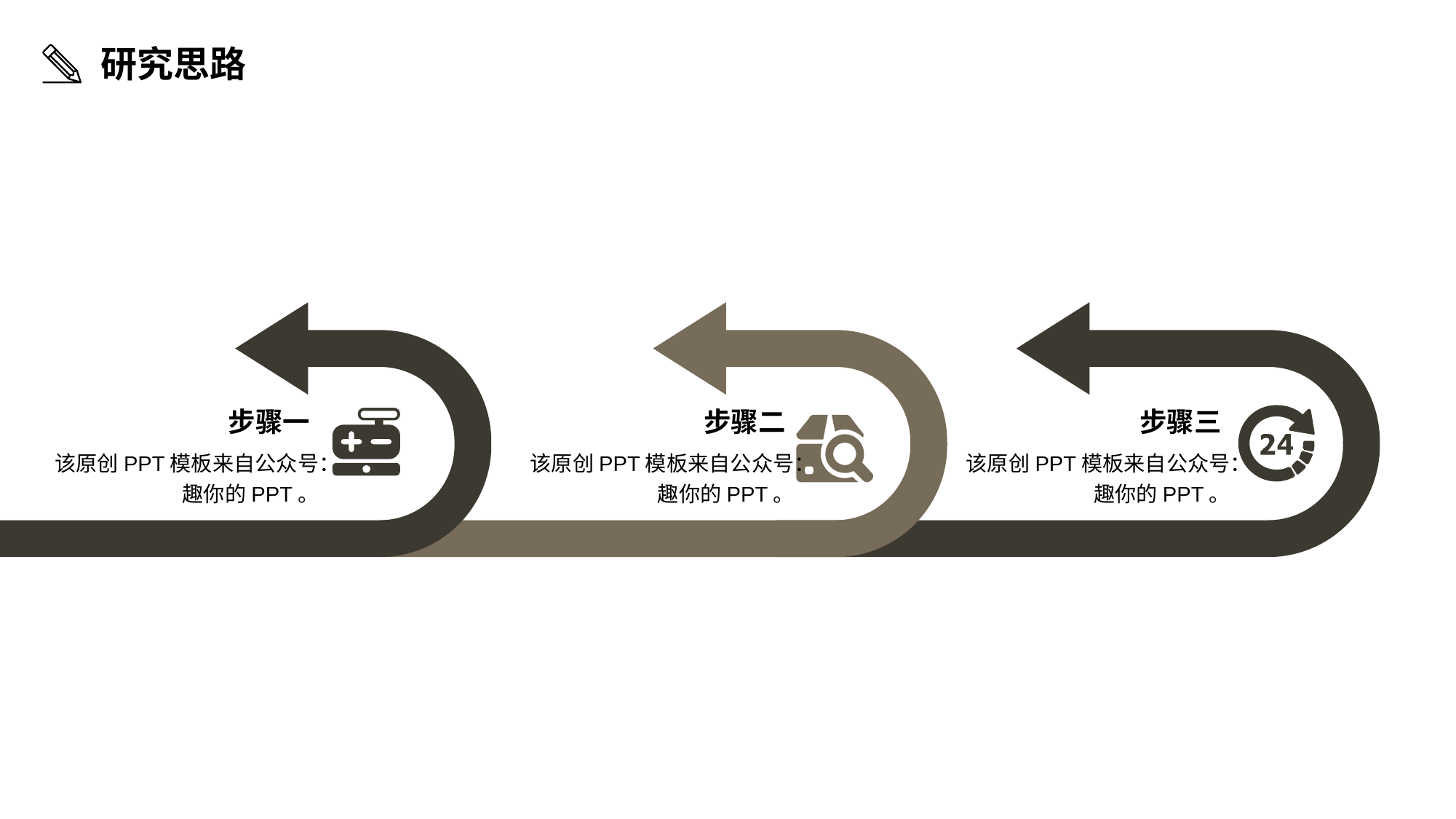

研究思路

步骤一
步骤二
步骤三

该原创PPT模板来自公众号：趣你的PPT。
该原创PPT模板来自公众号：趣你的PPT。
该原创PPT模板来自公众号：趣你的PPT。